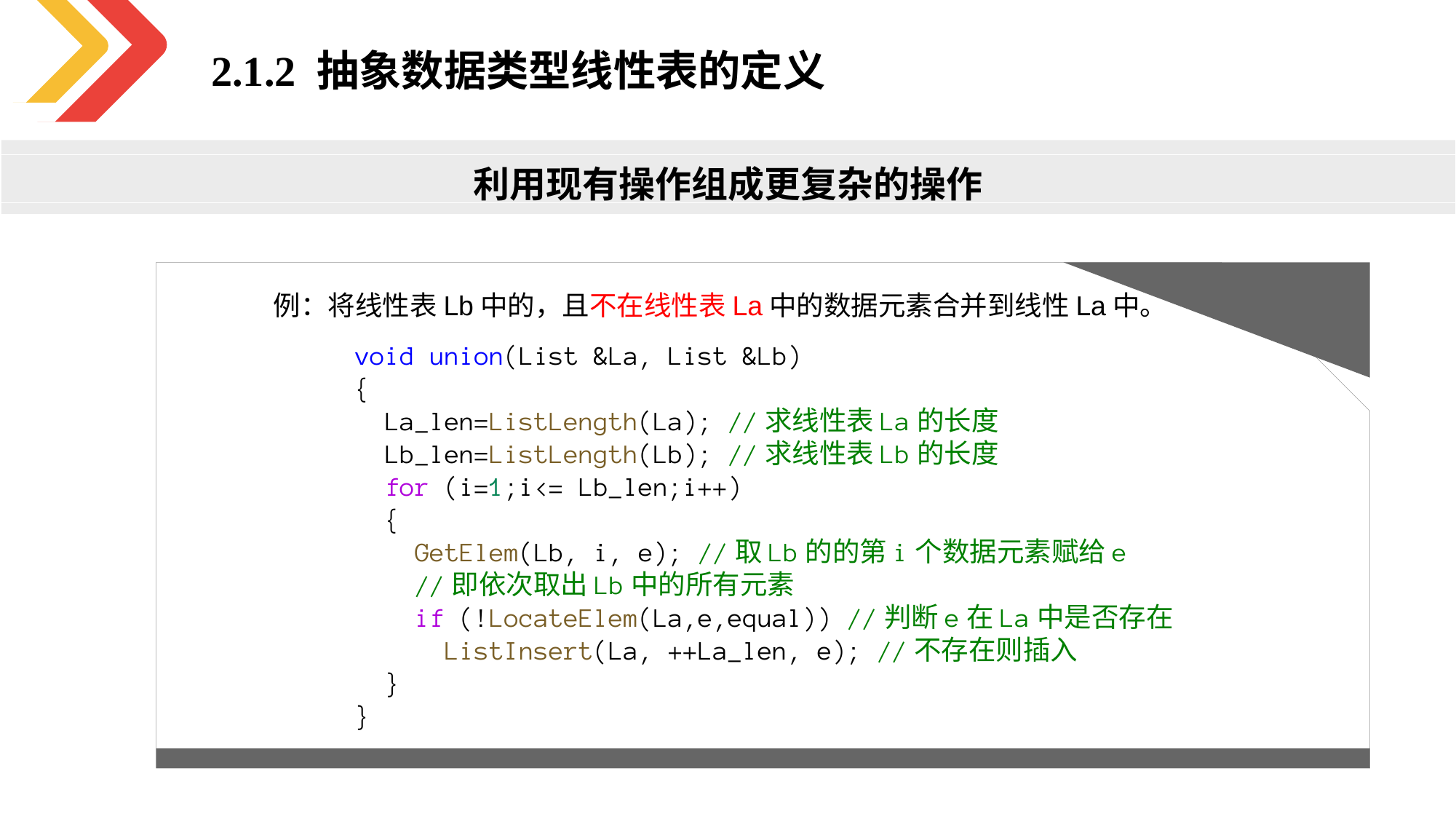

2.1.2 抽象数据类型线性表的定义

利用现有操作组成更复杂的操作

例：将线性表Lb中的，且不在线性表La中的数据元素合并到线性La中。
void union(List &La, List &Lb)
{
  La_len=ListLength(La); //求线性表La的长度
  Lb_len=ListLength(Lb); //求线性表Lb的长度
  for (i=1;i<= Lb_len;i++)
  {
    GetElem(Lb, i, e); //取Lb的的第i个数据元素赋给e
    //即依次取出Lb中的所有元素
    if (!LocateElem(La,e,equal)) //判断e在La中是否存在
      ListInsert(La, ++La_len, e); //不存在则插入
  }
}